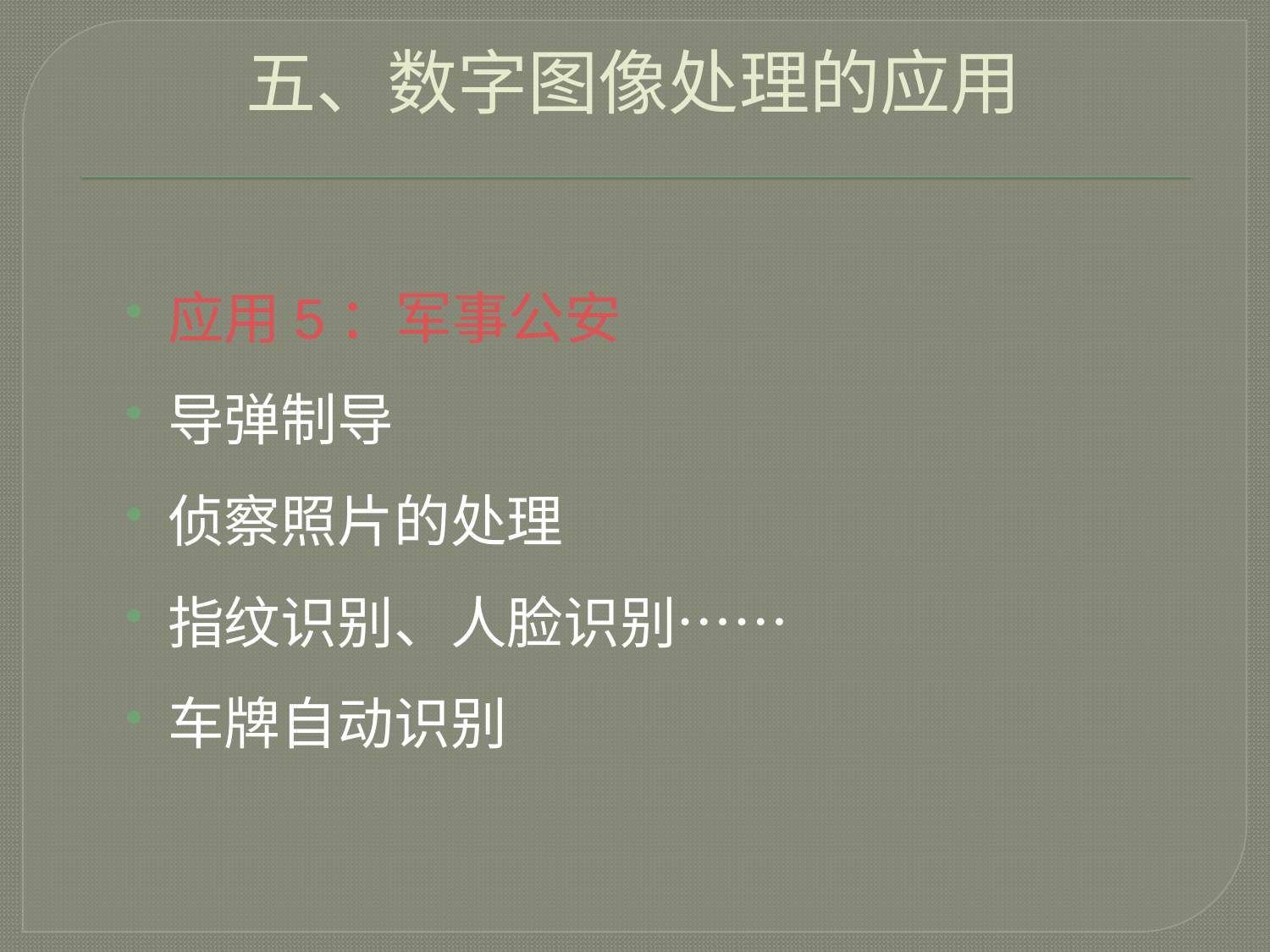

五、数字图像处理的应用
应用5：军事公安
导弹制导
侦察照片的处理
指纹识别、人脸识别……
车牌自动识别